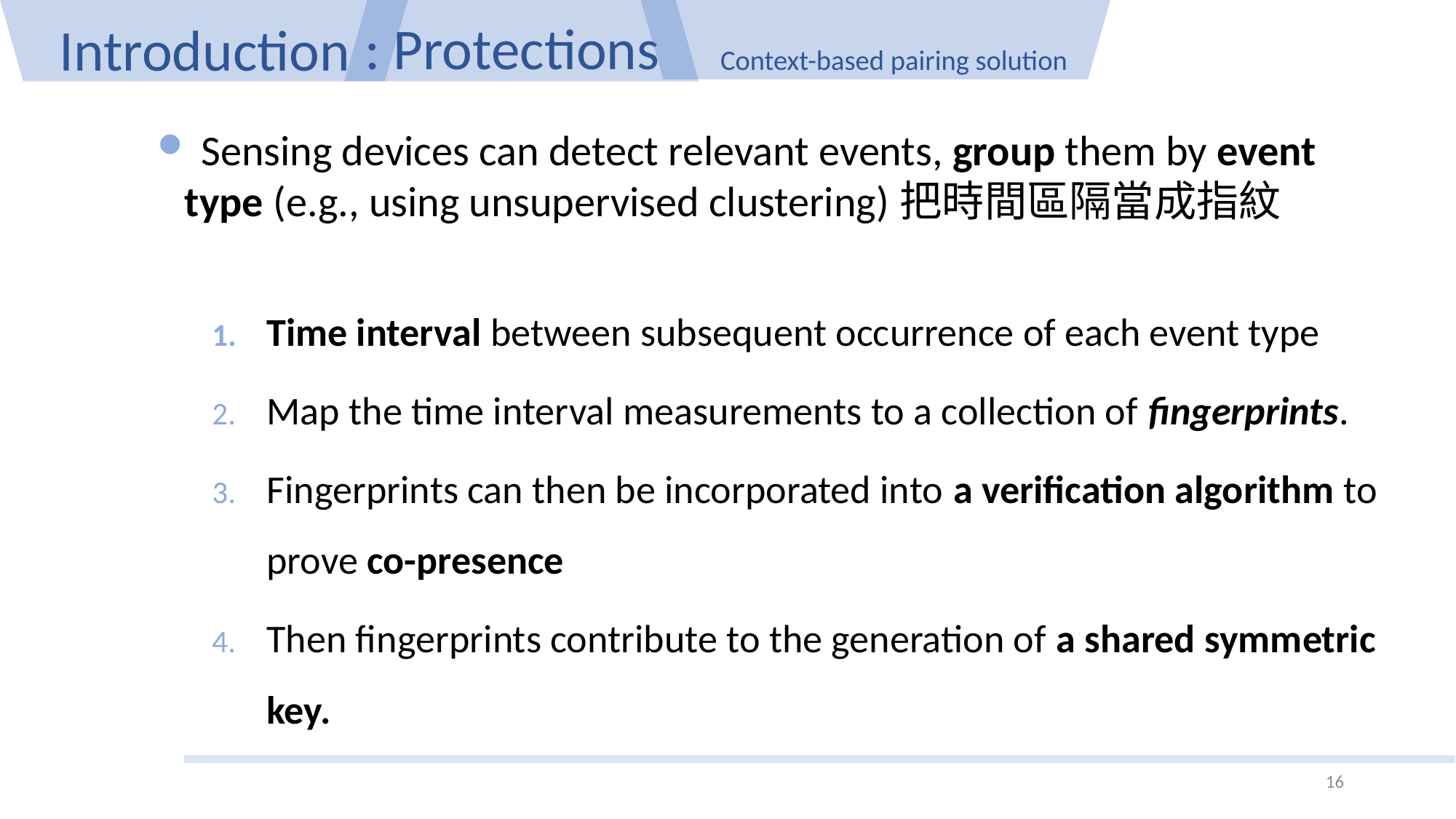

: Protections
Context-based pairing solution
# Introduction
 Sensing devices can detect relevant events, group them by event type (e.g., using unsupervised clustering)把時間區隔當成指紋
Time interval between subsequent occurrence of each event type
Map the time interval measurements to a collection of fingerprints.
Fingerprints can then be incorporated into a verification algorithm to prove co-presence
Then fingerprints contribute to the generation of a shared symmetric key.

16